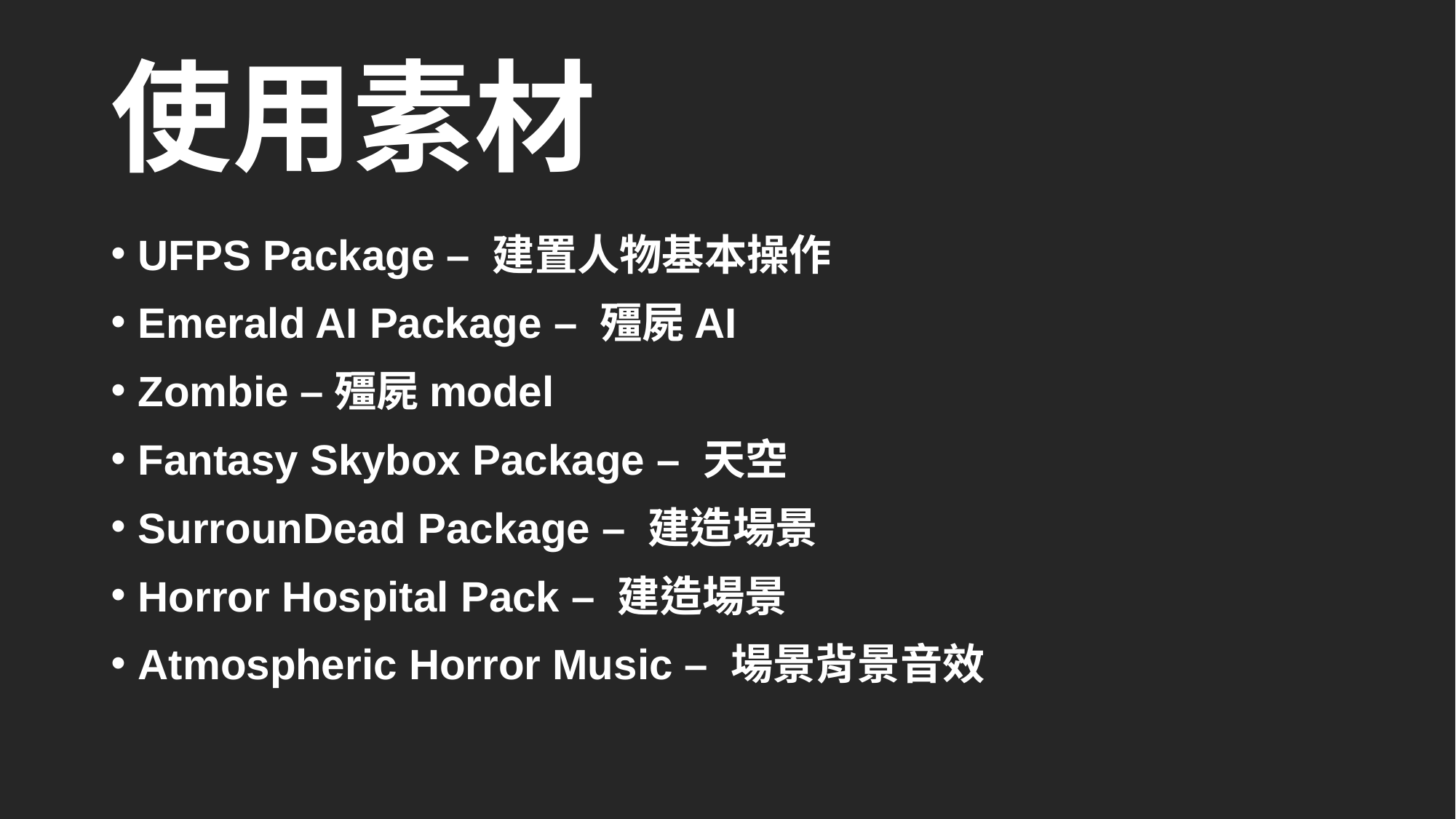

# 使用素材
UFPS Package – 建置人物基本操作
Emerald AI Package – 殭屍AI
Zombie –殭屍model
Fantasy Skybox Package – 天空
SurrounDead Package – 建造場景
Horror Hospital Pack – 建造場景
Atmospheric Horror Music – 場景背景音效